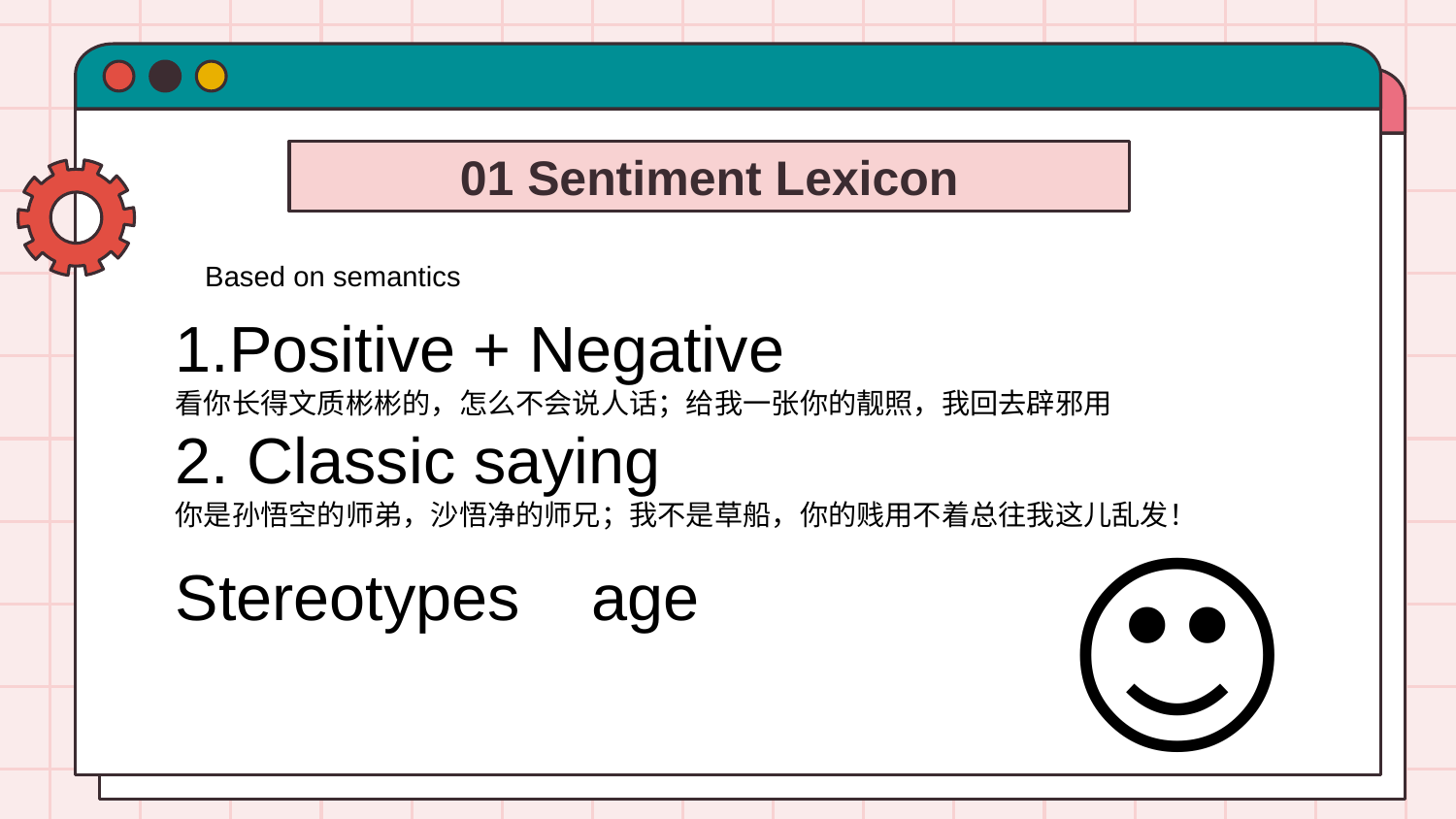

# 01 Sentiment Lexicon

Based on semantics
1.Positive + Negative
看你长得文质彬彬的，怎么不会说人话；给我一张你的靓照，我回去辟邪用
2. Classic saying
你是孙悟空的师弟，沙悟净的师兄；我不是草船，你的贱用不着总往我这儿乱发！
🙂
Stereotypes    age